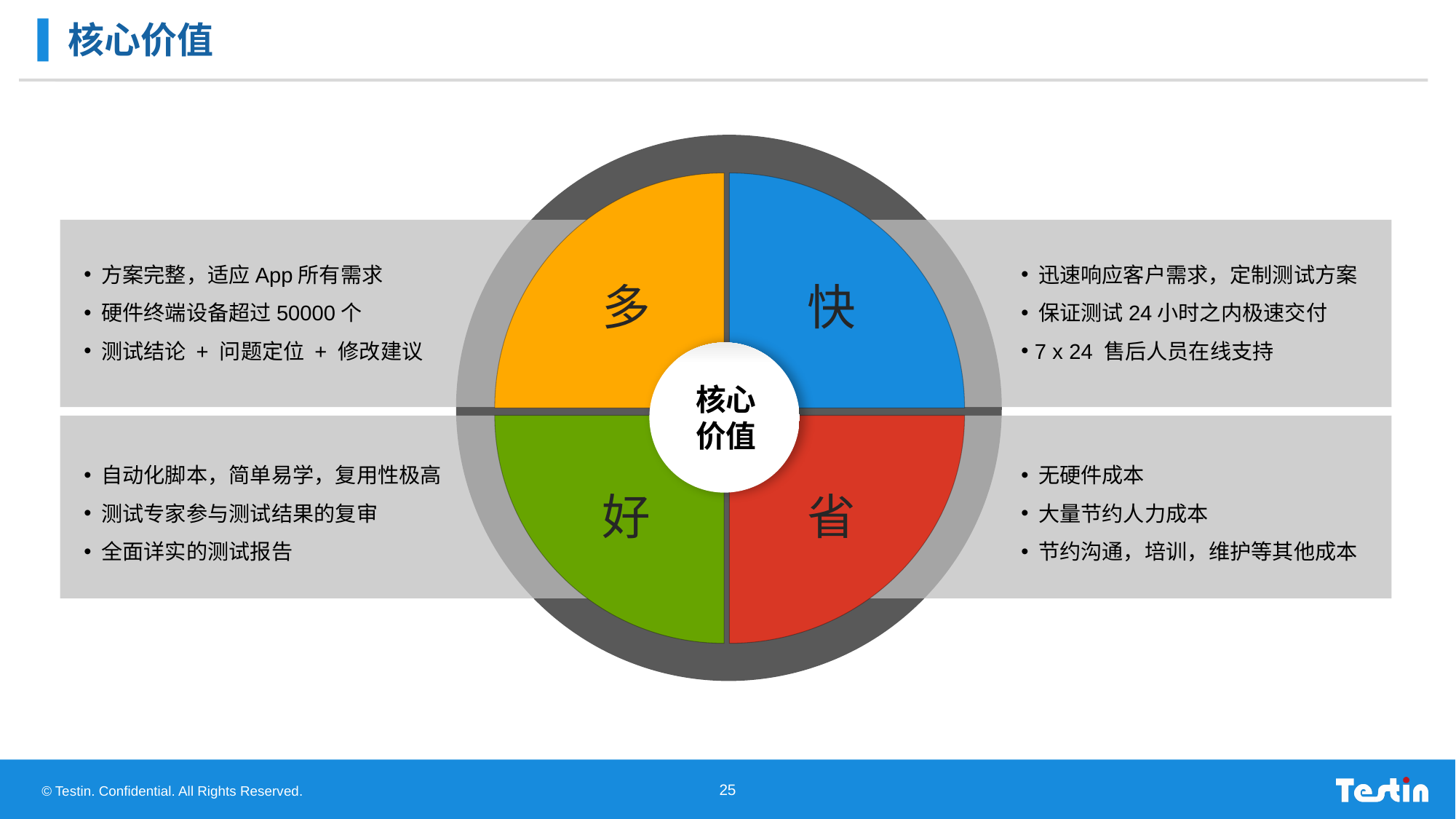

# 核心价值

 方案完整，适应App所有需求
 硬件终端设备超过50000个
 测试结论 + 问题定位 + 修改建议

 迅速响应客户需求，定制测试方案
 保证测试24小时之内极速交付
 7 x 24 售后人员在线支持
多
快

核心
价值

 自动化脚本，简单易学，复用性极高
 测试专家参与测试结果的复审
 全面详实的测试报告

 无硬件成本
 大量节约人力成本
 节约沟通，培训，维护等其他成本
好
省
25
© Testin. Confidential. All Rights Reserved.